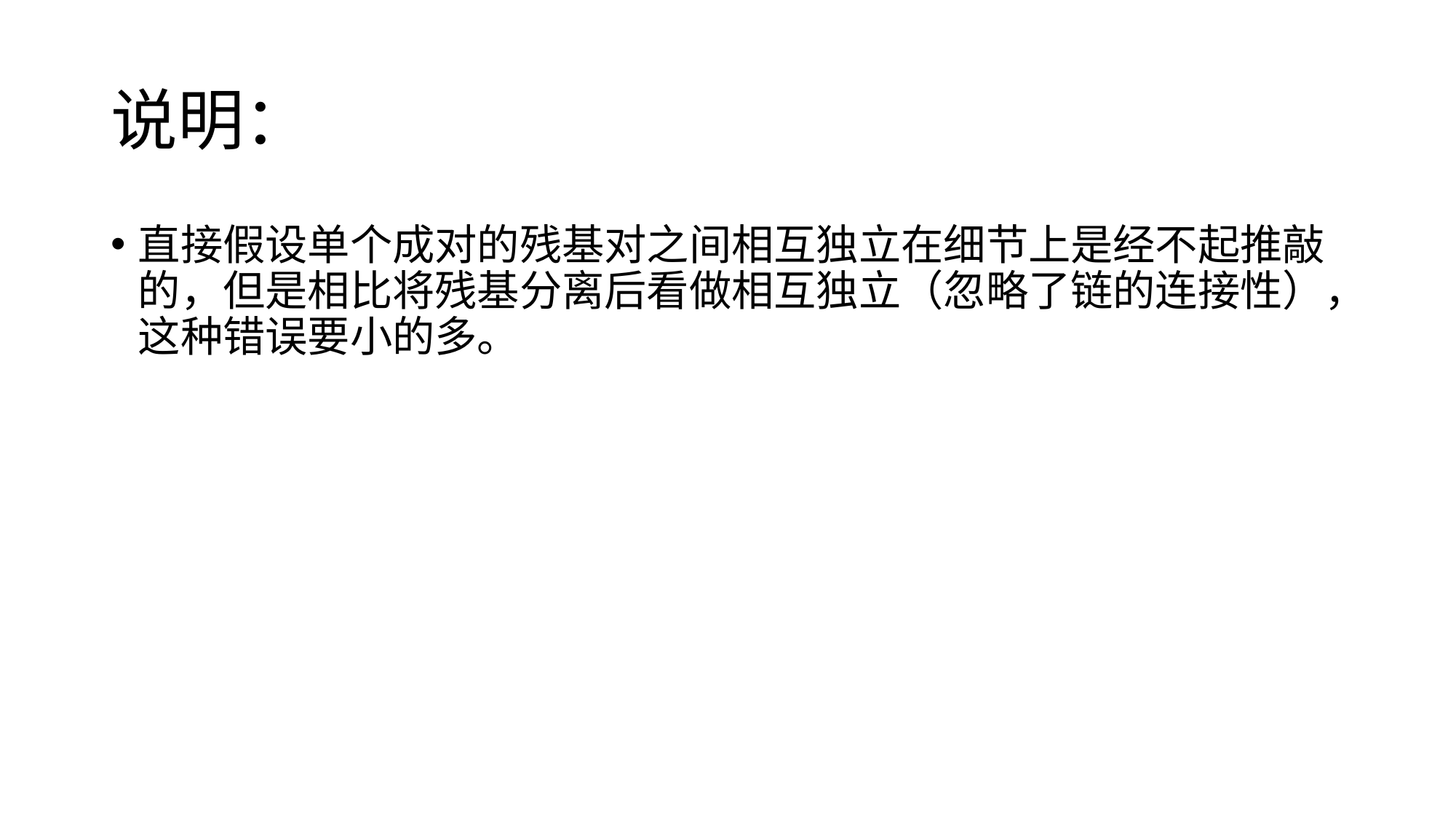

# 说明：
直接假设单个成对的残基对之间相互独立在细节上是经不起推敲的，但是相比将残基分离后看做相互独立（忽略了链的连接性），这种错误要小的多。